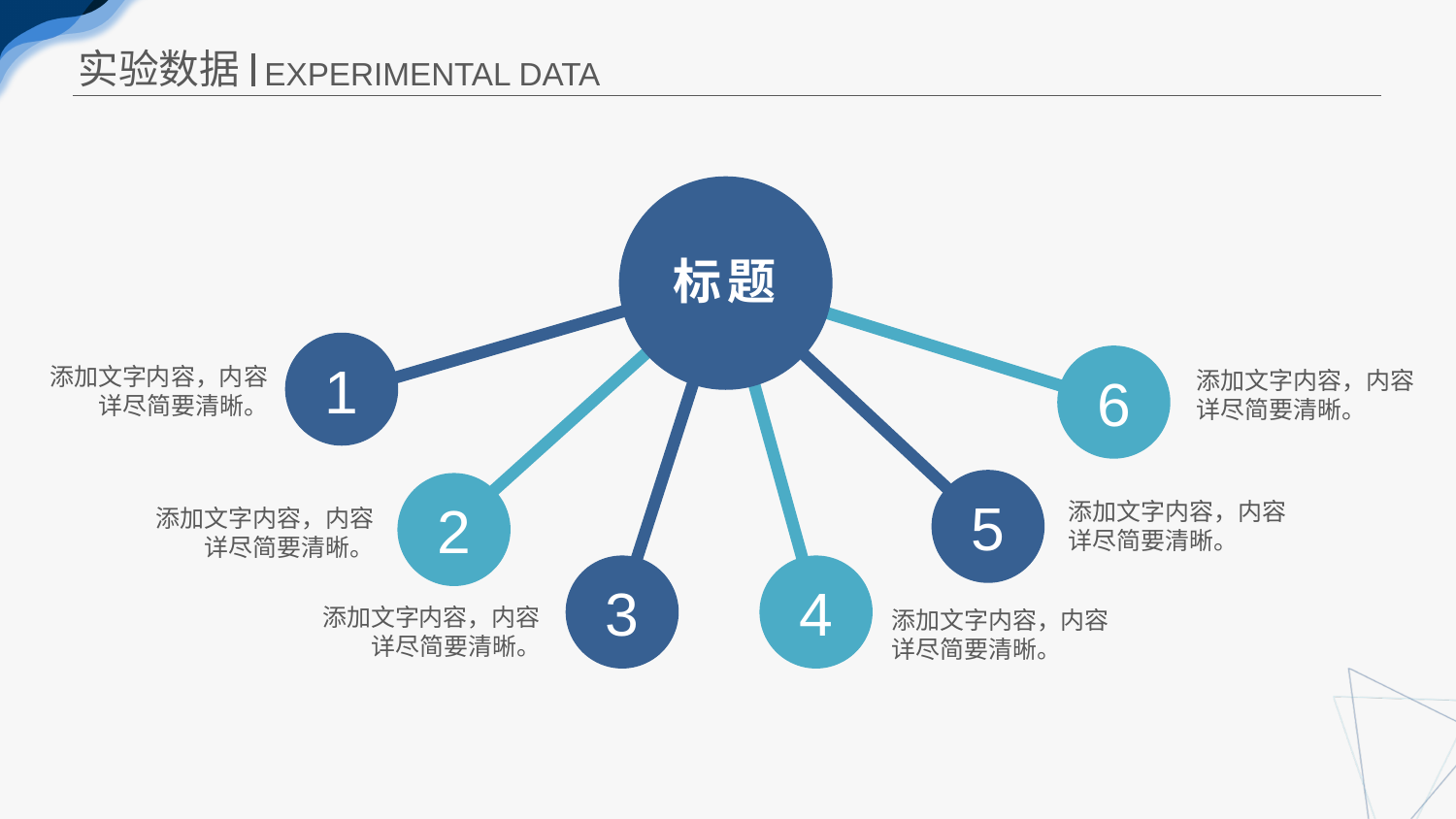

实验数据
EXPERIMENTAL DATA

标题
1
6
添加文字内容，内容
详尽简要清晰。
添加文字内容，内容
详尽简要清晰。
5
2
添加文字内容，内容
详尽简要清晰。
添加文字内容，内容
详尽简要清晰。
3
4
添加文字内容，内容
详尽简要清晰。
添加文字内容，内容
详尽简要清晰。